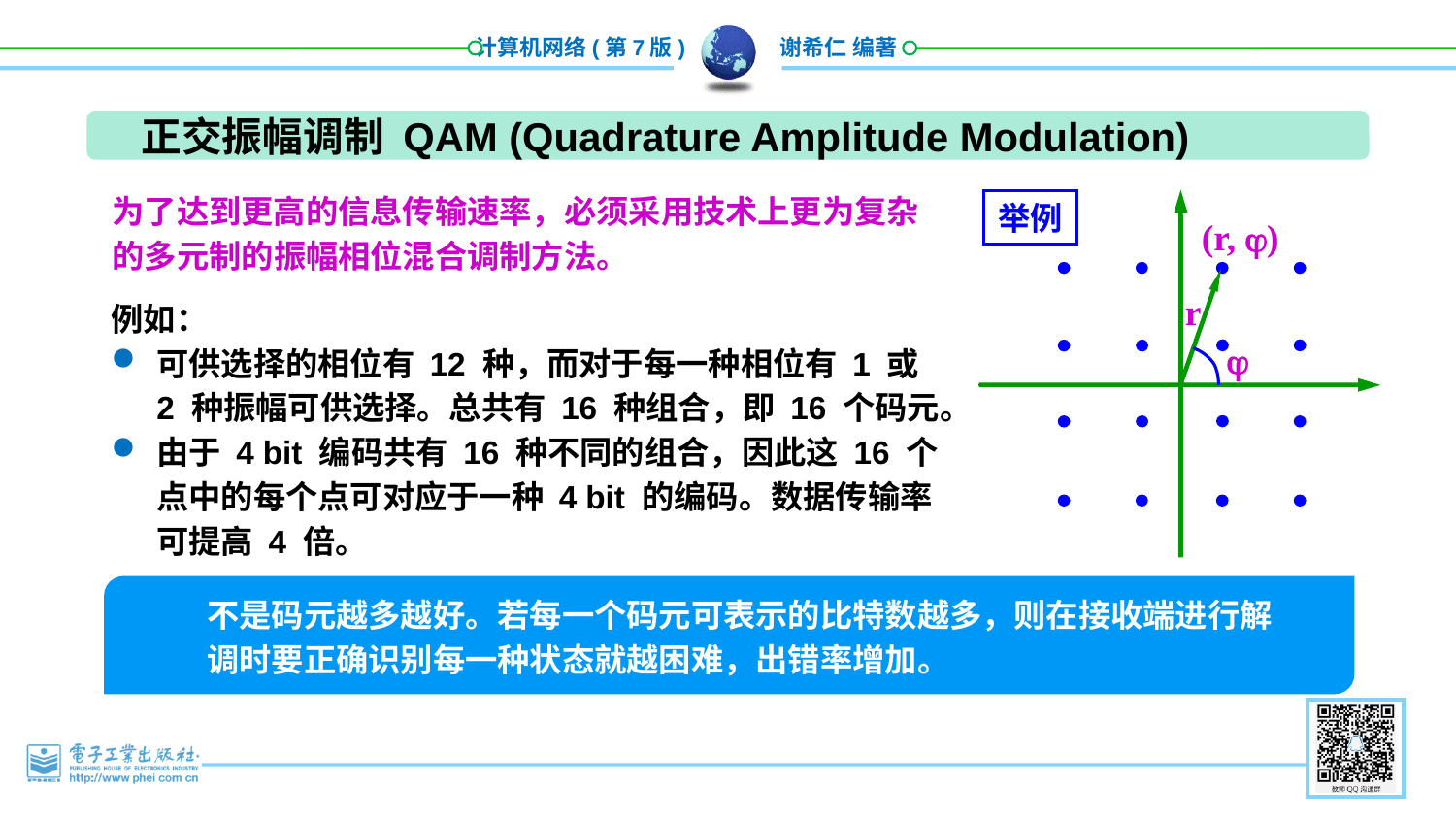

正交振幅调制 QAM (Quadrature Amplitude Modulation)

为了达到更高的信息传输速率，必须采用技术上更为复杂的多元制的振幅相位混合调制方法。

r

举例
(r, ϕ)
ϕ
例如：
可供选择的相位有 12 种，而对于每一种相位有 1 或 2 种振幅可供选择。总共有 16 种组合，即 16 个码元。
由于 4 bit 编码共有 16 种不同的组合，因此这 16 个点中的每个点可对应于一种 4 bit 的编码。数据传输率可提高 4 倍。

不是码元越多越好。若每一个码元可表示的比特数越多，则在接收端进行解调时要正确识别每一种状态就越困难，出错率增加。